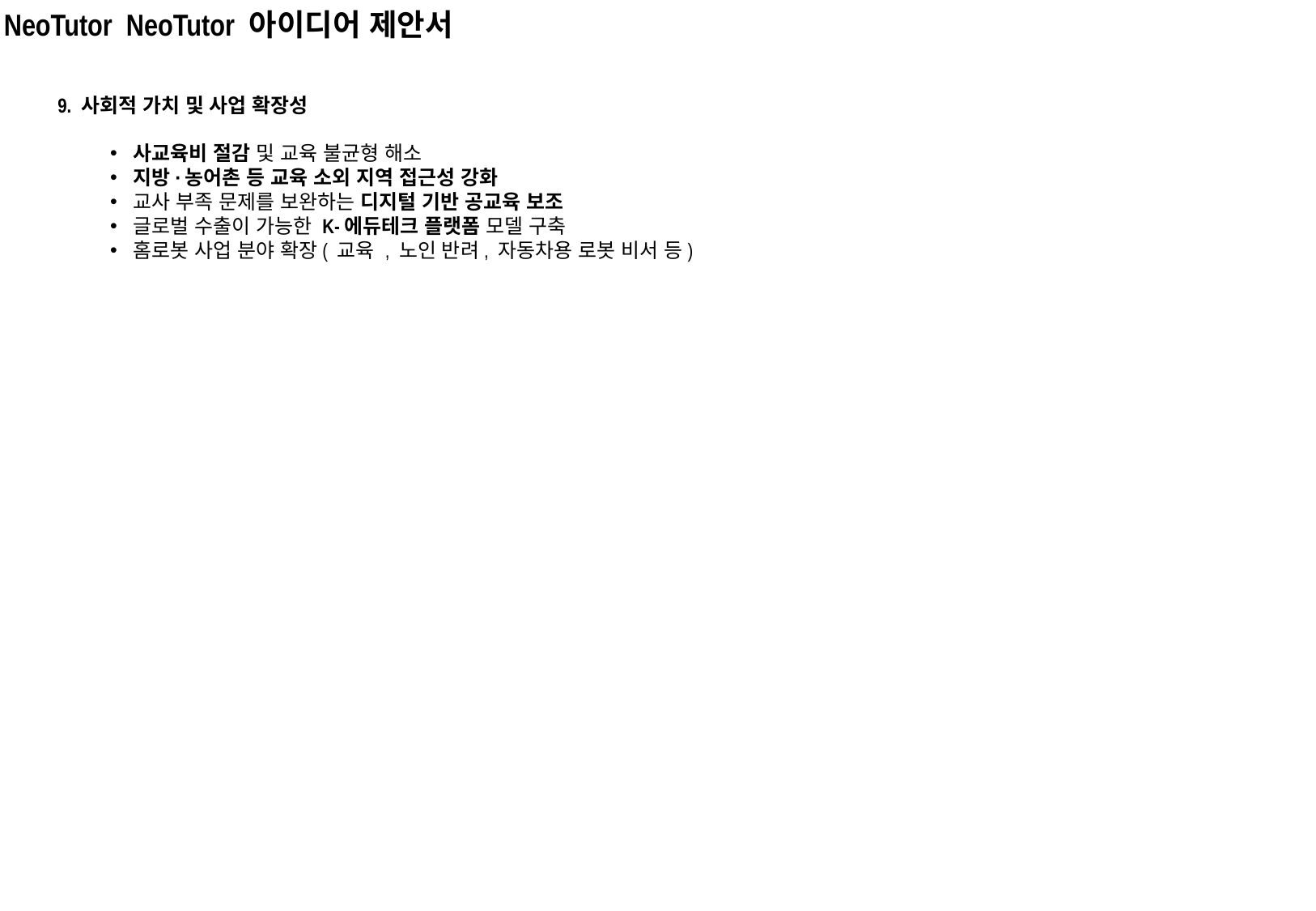

NeoTutor  NeoTutor 아이디어 제안서

9. 사회적 가치 및 사업 확장성
사교육비 절감 및 교육 불균형 해소
지방·농어촌 등 교육 소외 지역 접근성 강화
교사 부족 문제를 보완하는 디지털 기반 공교육 보조
글로벌 수출이 가능한 K-에듀테크 플랫폼 모델 구축
홈로봇 사업 분야 확장( 교육 , 노인 반려, 자동차용 로봇 비서 등)